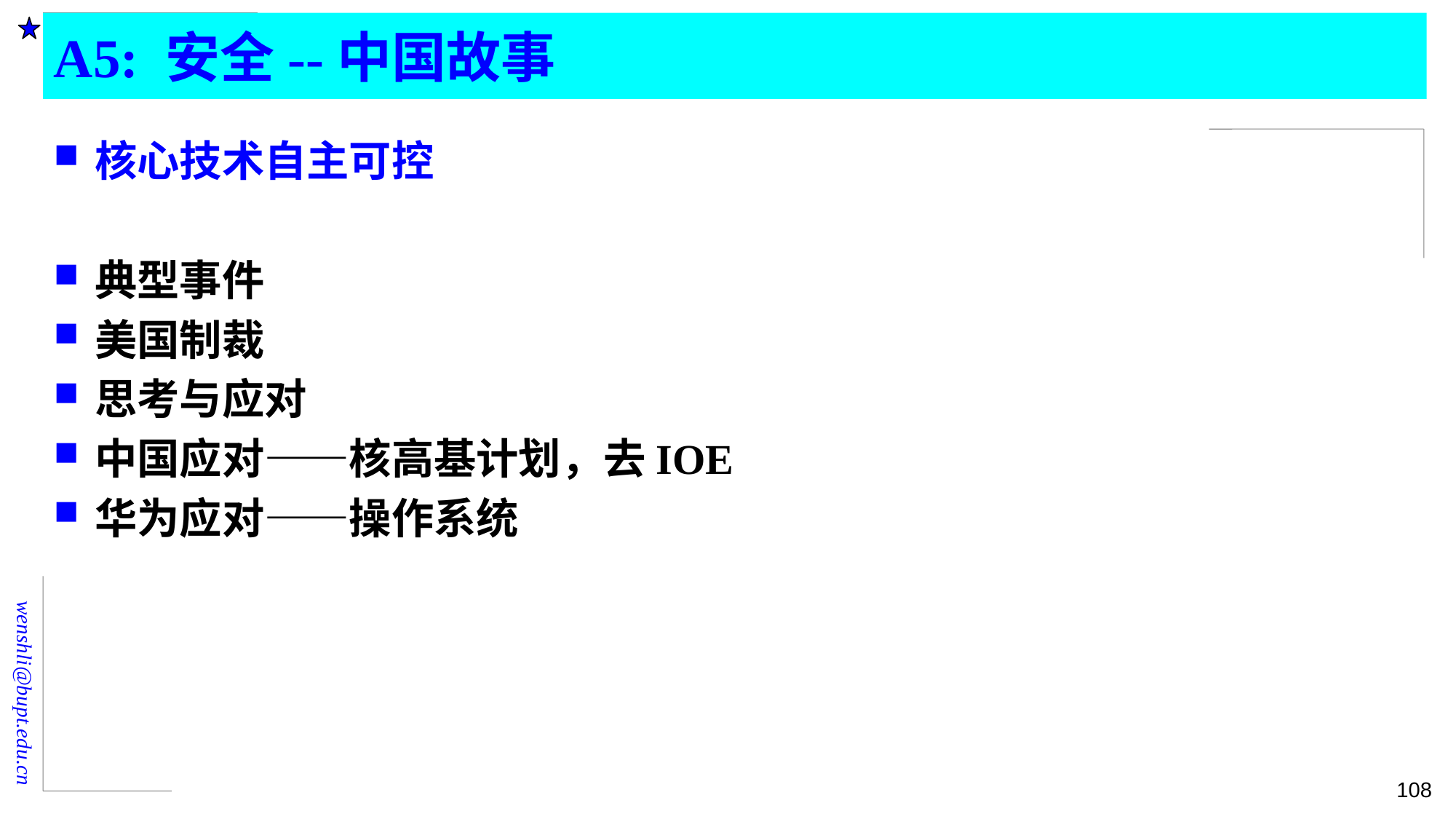

# A5: 安全--中国故事
核心技术自主可控

典型事件
美国制裁
思考与应对
中国应对——核高基计划，去IOE
华为应对——操作系统
108